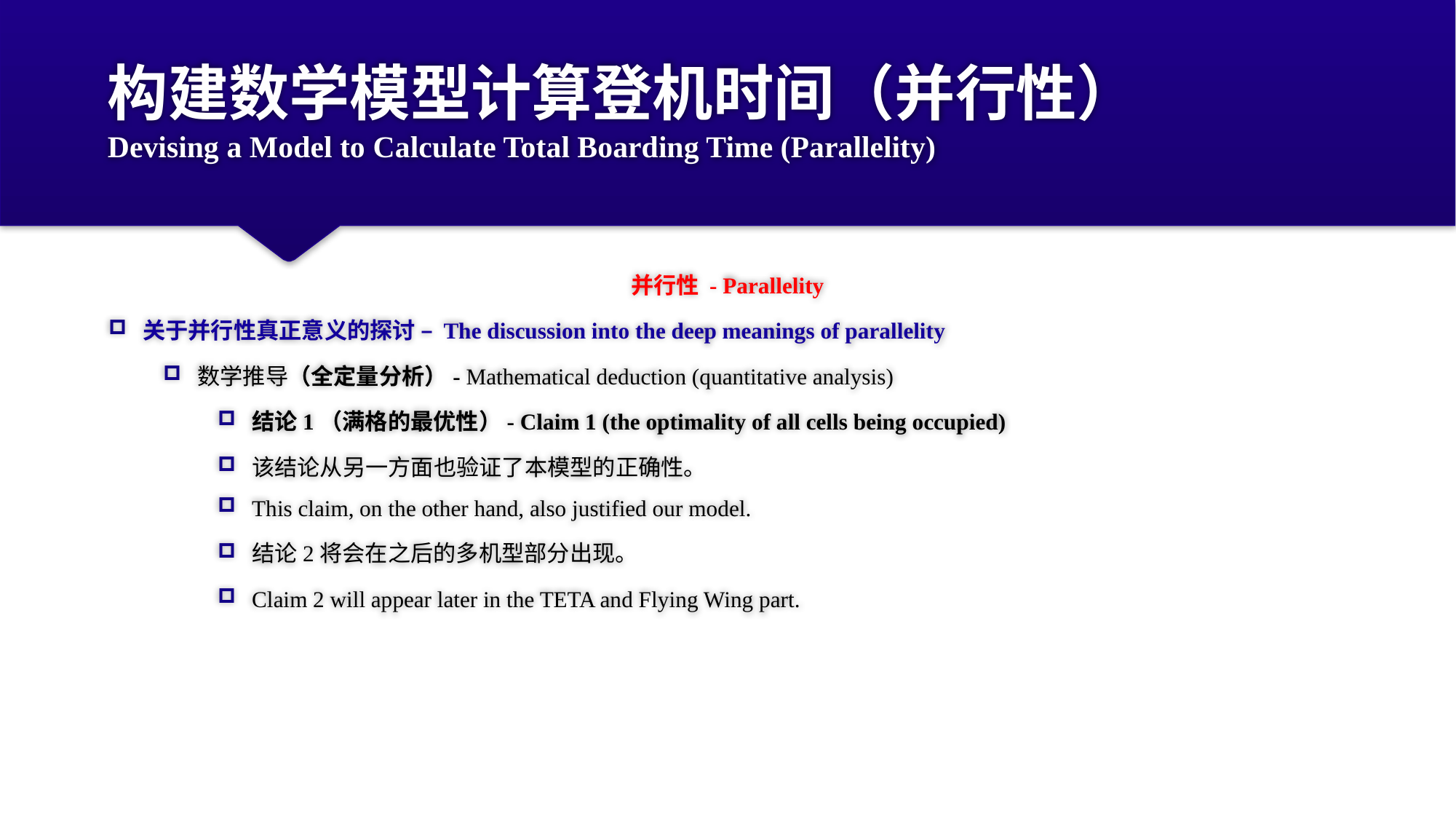

# 构建数学模型计算登机时间（并行性） Devising a Model to Calculate Total Boarding Time (Parallelity)
并行性 - Parallelity
关于并行性真正意义的探讨 – The discussion into the deep meanings of parallelity
数学推导（全定量分析）- Mathematical deduction (quantitative analysis)
结论1（满格的最优性）- Claim 1 (the optimality of all cells being occupied)
该结论从另一方面也验证了本模型的正确性。
This claim, on the other hand, also justified our model.
结论2将会在之后的多机型部分出现。
Claim 2 will appear later in the TETA and Flying Wing part.